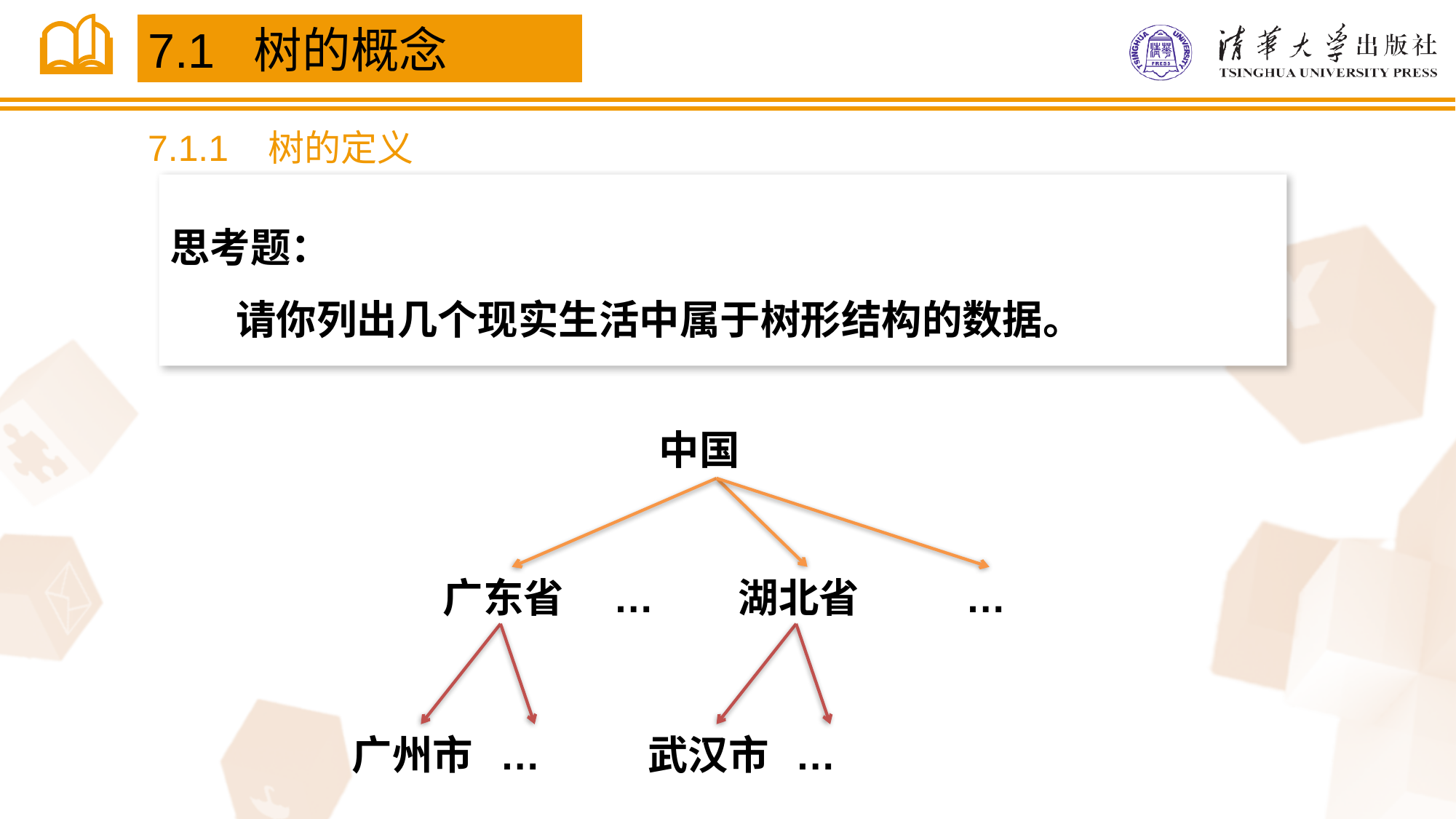

7.1  树的概念
7.1.1   树的定义
思考题：
       请你列出几个现实生活中属于树形结构的数据。
中国
广东省
…
湖北省
…
广州市
…
武汉市
…